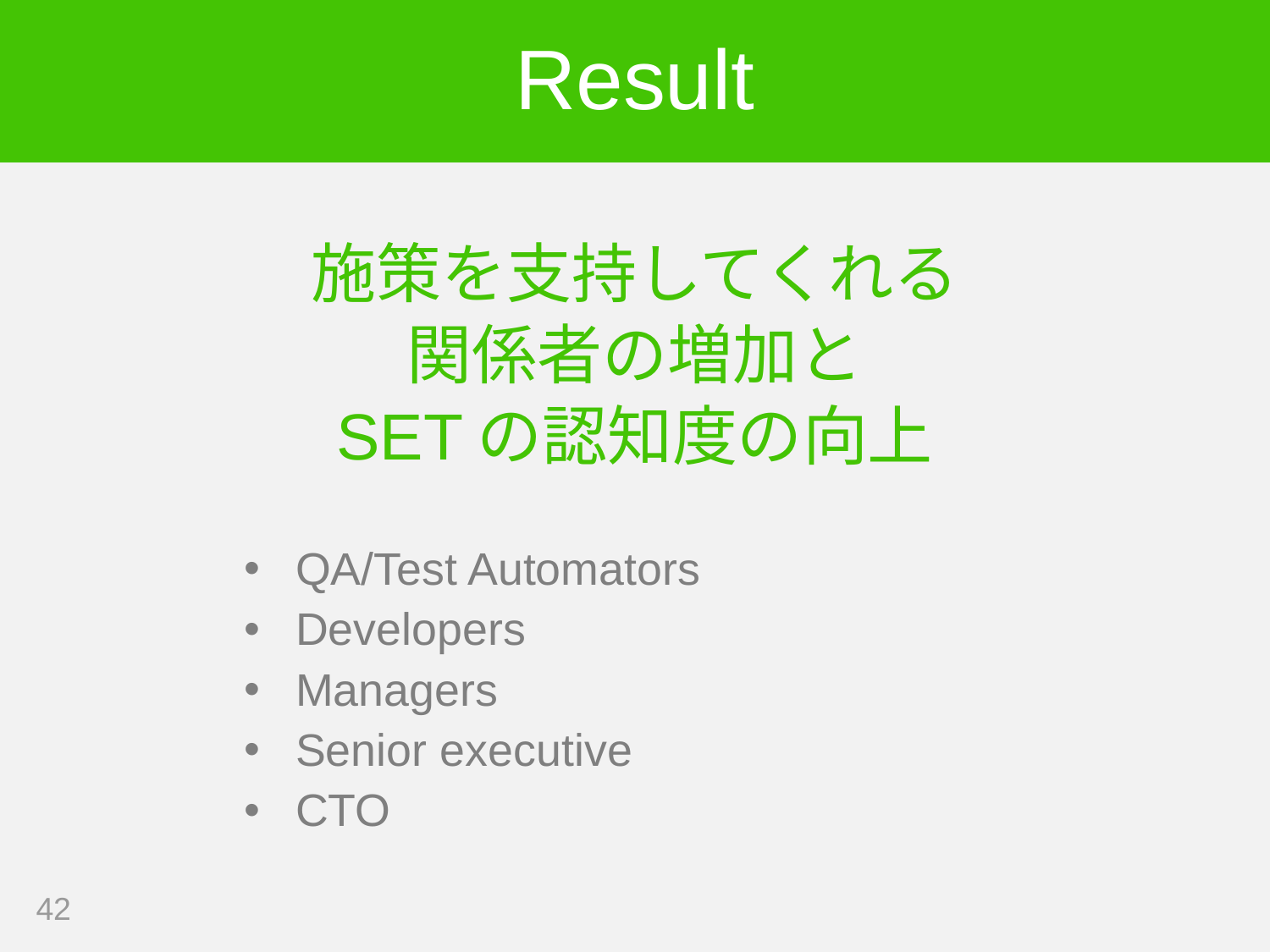

# Result
施策を支持してくれる
関係者の増加と
SETの認知度の向上

QA/Test Automators
Developers
Managers
Senior executive
CTO
42